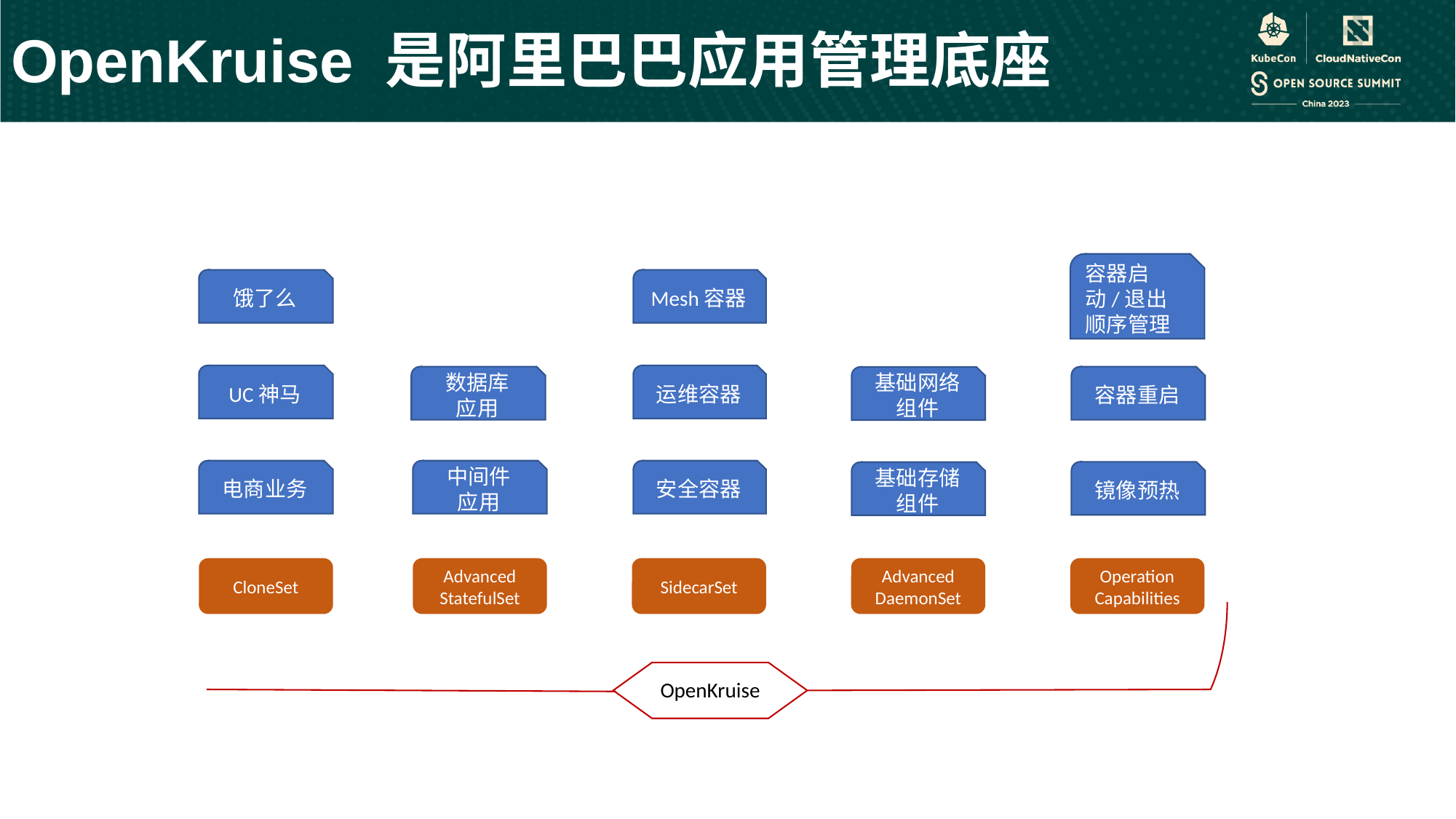

OpenKruise 是阿里巴巴应用管理底座
容器启动/退出顺序管理
饿了么
Mesh容器
UC神马
运维容器
数据库
应用
容器重启
基础网络
组件
电商业务
中间件
应用
安全容器
镜像预热
基础存储
组件

Advanced
StatefulSet
SidecarSet
Advanced
DaemonSet
Operation Capabilities
CloneSet

OpenKruise